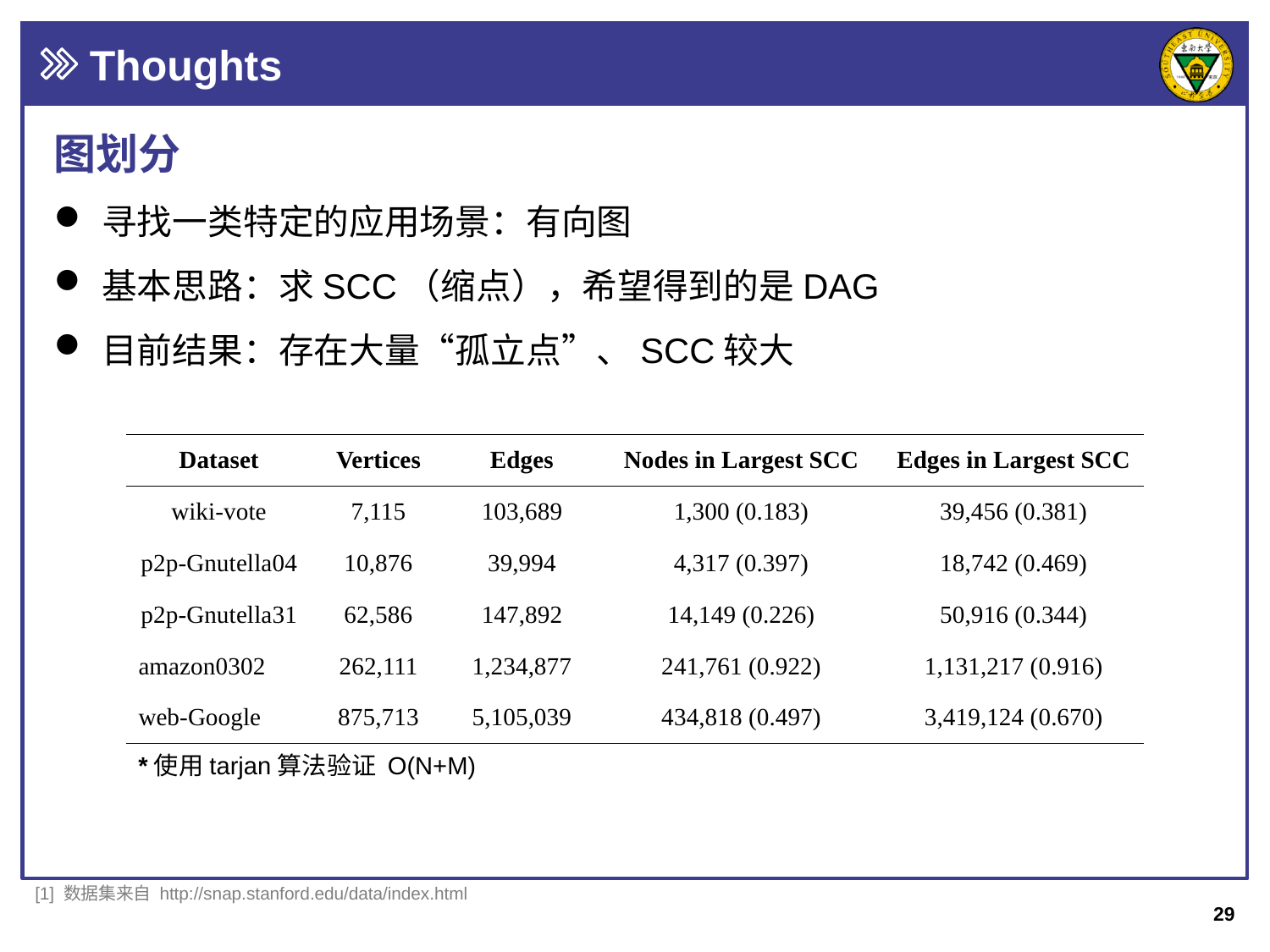

Thoughts

图划分
寻找一类特定的应用场景：有向图
基本思路：求SCC（缩点），希望得到的是DAG
目前结果：存在大量“孤立点”、SCC较大
| Dataset | Vertices | Edges | Nodes in Largest SCC | Edges in Largest SCC |
| --- | --- | --- | --- | --- |
| wiki-vote | 7,115 | 103,689 | 1,300 (0.183) | 39,456 (0.381) |
| p2p-Gnutella04 | 10,876 | 39,994 | 4,317 (0.397) | 18,742 (0.469) |
| p2p-Gnutella31 | 62,586 | 147,892 | 14,149 (0.226) | 50,916 (0.344) |
| amazon0302 | 262,111 | 1,234,877 | 241,761 (0.922) | 1,131,217 (0.916) |
| web-Google | 875,713 | 5,105,039 | 434,818 (0.497) | 3,419,124 (0.670) |
*使用tarjan算法验证 O(N+M)
[1] 数据集来自 http://snap.stanford.edu/data/index.html
29